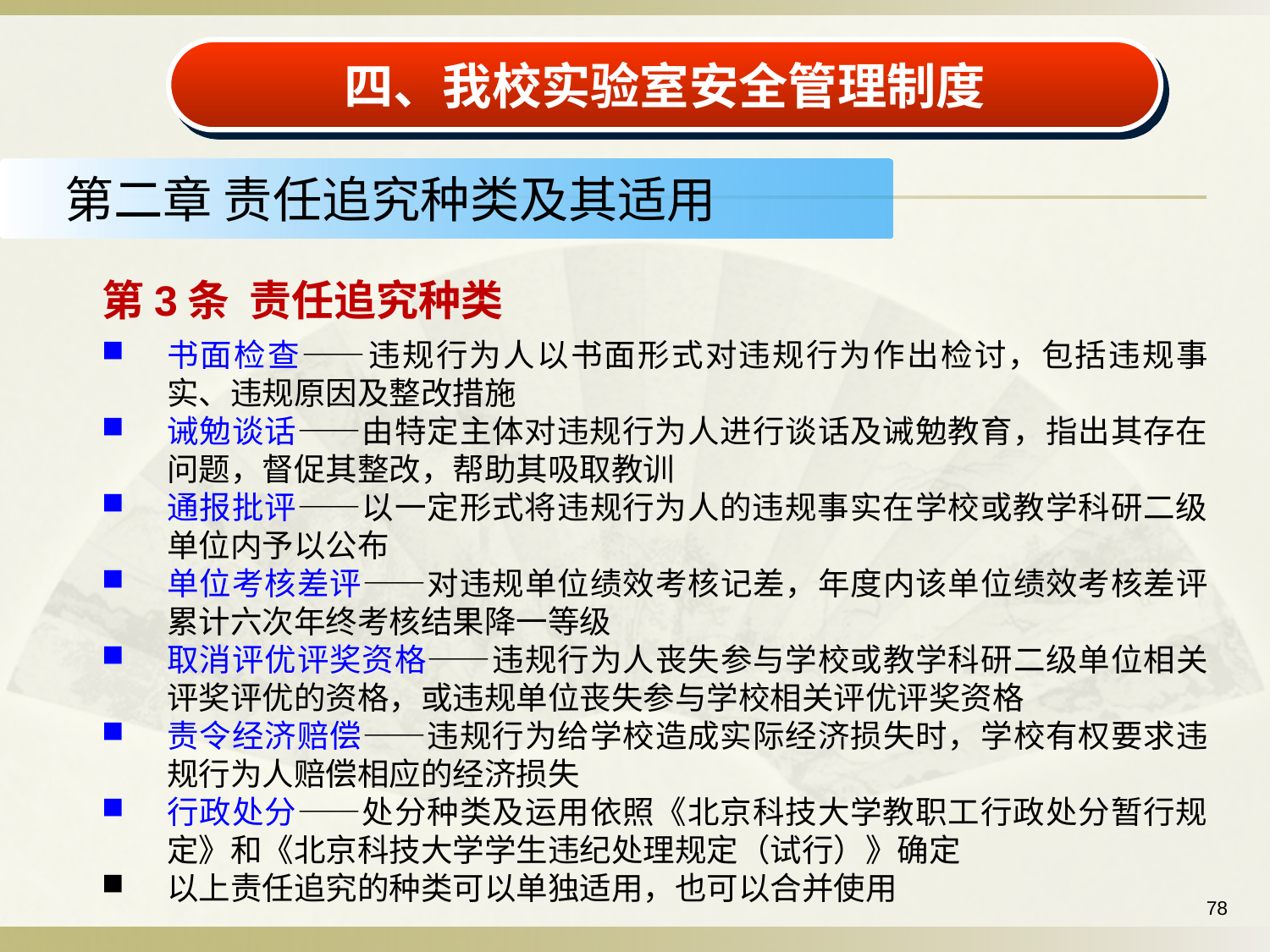

四、我校实验室安全管理制度
第二章 责任追究种类及其适用
第3条  责任追究种类
书面检查——违规行为人以书面形式对违规行为作出检讨，包括违规事实、违规原因及整改措施
诫勉谈话——由特定主体对违规行为人进行谈话及诫勉教育，指出其存在问题，督促其整改，帮助其吸取教训
通报批评——以一定形式将违规行为人的违规事实在学校或教学科研二级单位内予以公布
单位考核差评——对违规单位绩效考核记差，年度内该单位绩效考核差评累计六次年终考核结果降一等级
取消评优评奖资格——违规行为人丧失参与学校或教学科研二级单位相关评奖评优的资格，或违规单位丧失参与学校相关评优评奖资格
责令经济赔偿——违规行为给学校造成实际经济损失时，学校有权要求违规行为人赔偿相应的经济损失
行政处分——处分种类及运用依照《北京科技大学教职工行政处分暂行规定》和《北京科技大学学生违纪处理规定（试行）》确定
以上责任追究的种类可以单独适用，也可以合并使用
78